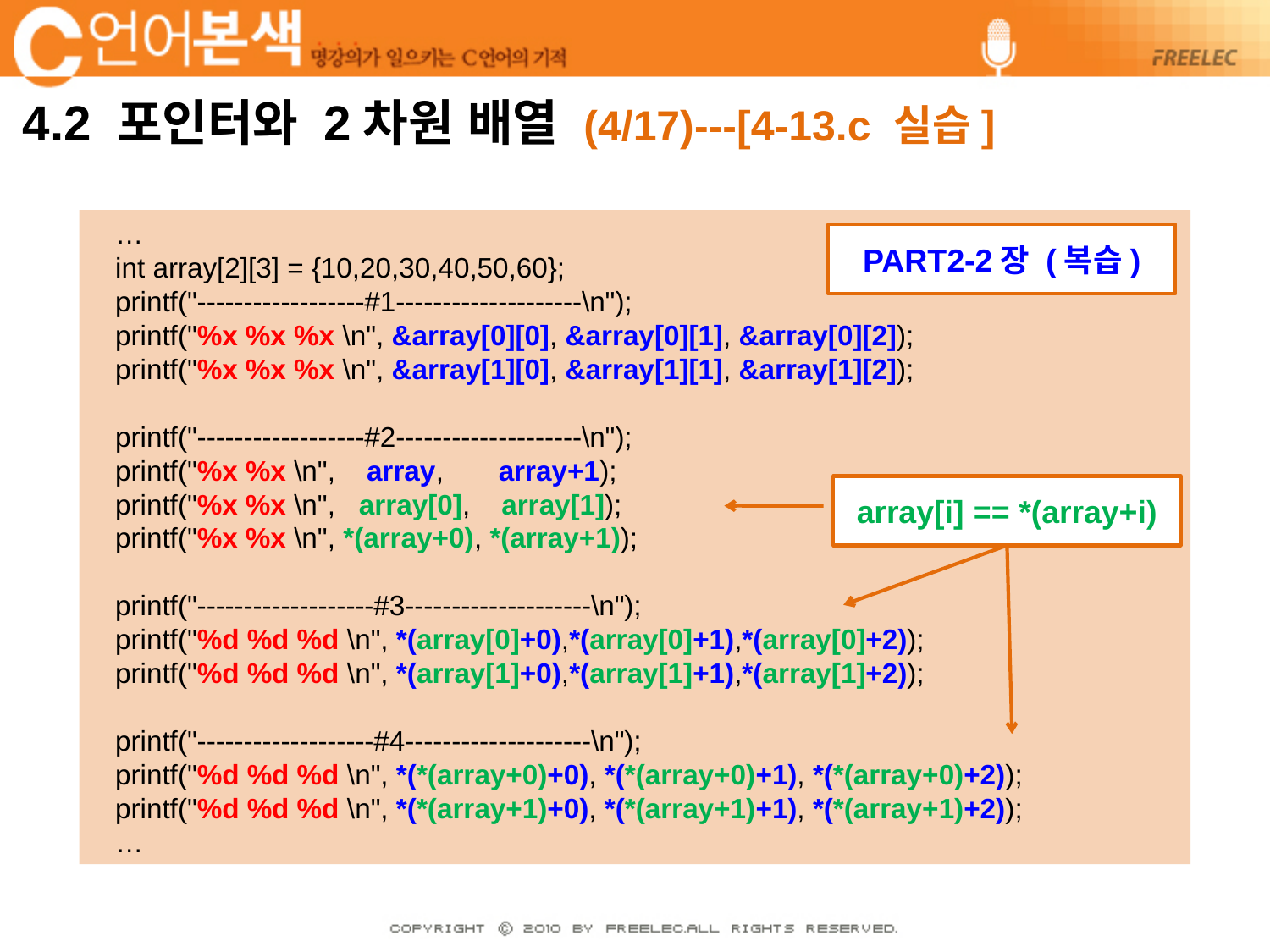

# 4.2 포인터와 2차원 배열 (4/17)---[4-13.c 실습]
   …
   int array[2][3] = {10,20,30,40,50,60};
   printf("------------------#1--------------------\n");
   printf("%x %x %x \n", &array[0][0], &array[0][1], &array[0][2]);
   printf("%x %x %x \n", &array[1][0], &array[1][1], &array[1][2]);

   printf("------------------#2--------------------\n");
   printf("%x %x \n",    array,       array+1);
   printf("%x %x \n",   array[0],    array[1]);
   printf("%x %x \n", *(array+0), *(array+1));

   printf("-------------------#3--------------------\n");
   printf("%d %d %d \n", *(array[0]+0),*(array[0]+1),*(array[0]+2));
   printf("%d %d %d \n", *(array[1]+0),*(array[1]+1),*(array[1]+2));

   printf("-------------------#4--------------------\n");
   printf("%d %d %d \n", *(*(array+0)+0), *(*(array+0)+1), *(*(array+0)+2));
   printf("%d %d %d \n", *(*(array+1)+0), *(*(array+1)+1), *(*(array+1)+2));
   …
PART2-2장 (복습)
array[i] == *(array+i)